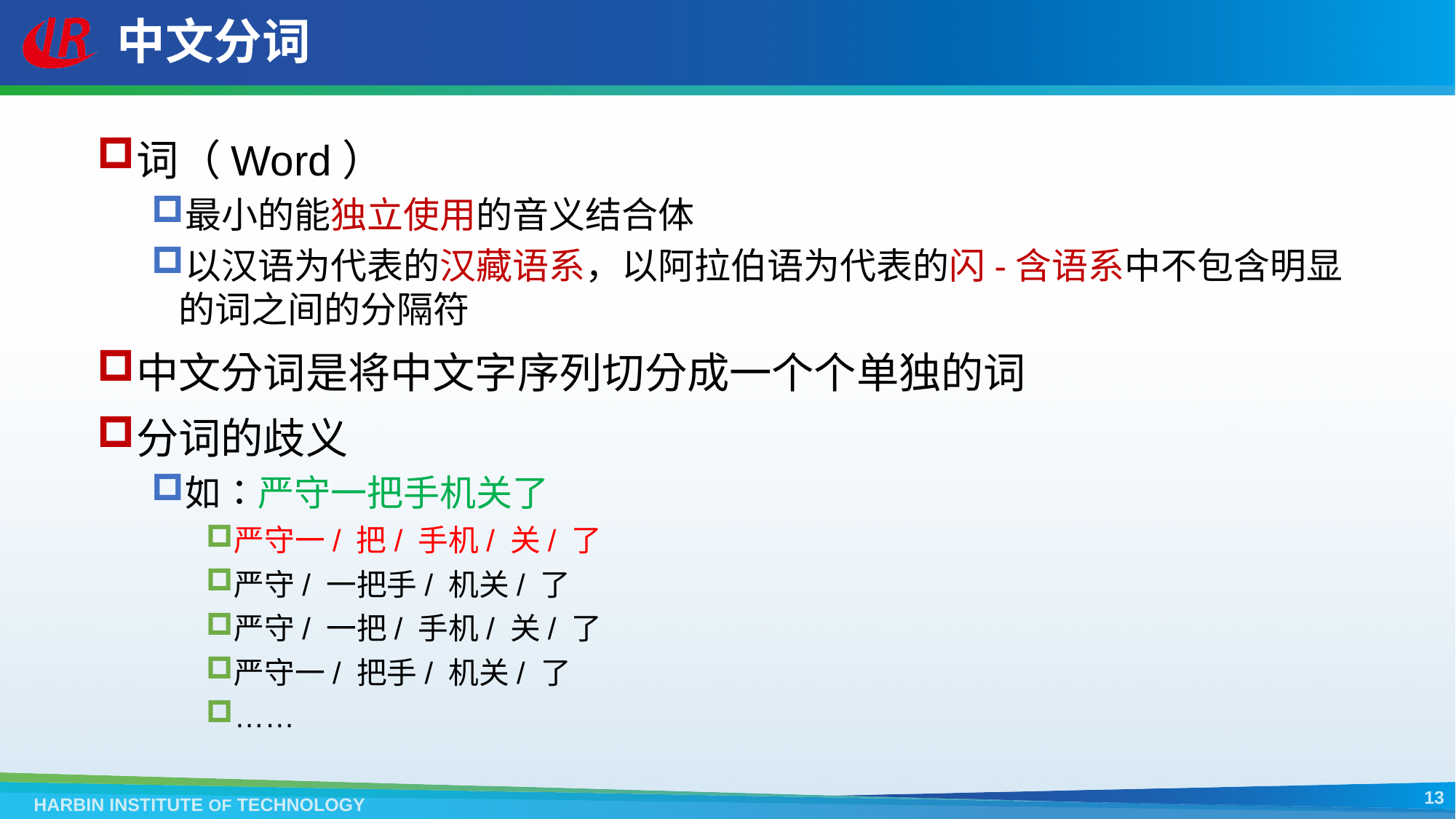

# 中文分词
词（Word）
最小的能独立使用的音义结合体
以汉语为代表的汉藏语系，以阿拉伯语为代表的闪-含语系中不包含明显的词之间的分隔符
中文分词是将中文字序列切分成一个个单独的词
分词的歧义
如：严守一把手机关了
严守一/ 把/ 手机/ 关/ 了
严守/ 一把手/ 机关/ 了
严守/ 一把/ 手机/ 关/ 了
严守一/ 把手/ 机关/ 了
……

13
HARBIN INSTITUTE OF TECHNOLOGY